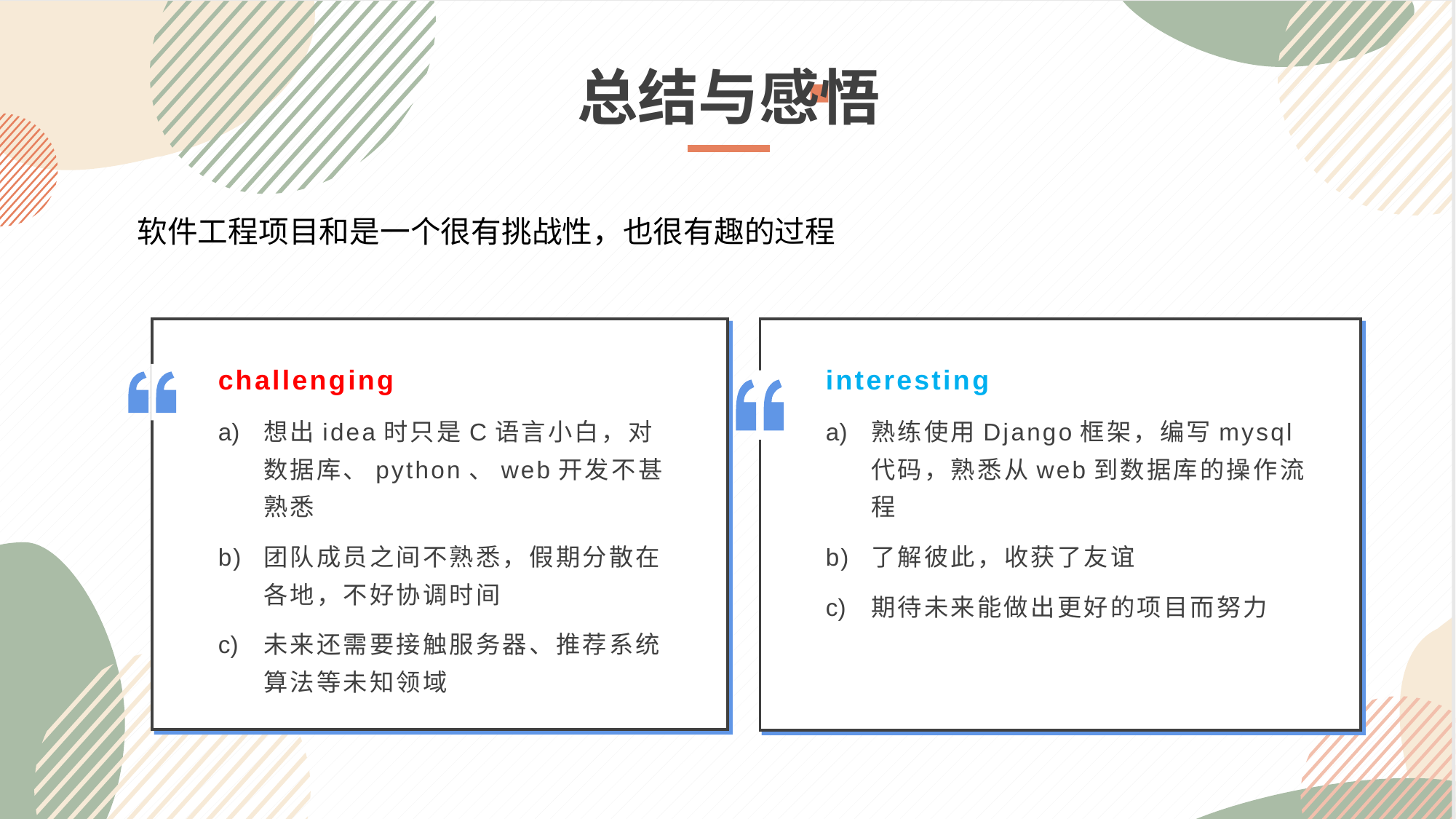

总结与感悟

软件工程项目和是一个很有挑战性，也很有趣的过程

challenging
想出idea时只是C语言小白，对数据库、python、web开发不甚熟悉
团队成员之间不熟悉，假期分散在各地，不好协调时间
未来还需要接触服务器、推荐系统算法等未知领域
interesting
熟练使用Django框架，编写mysql代码，熟悉从web到数据库的操作流程
了解彼此，收获了友谊
期待未来能做出更好的项目而努力